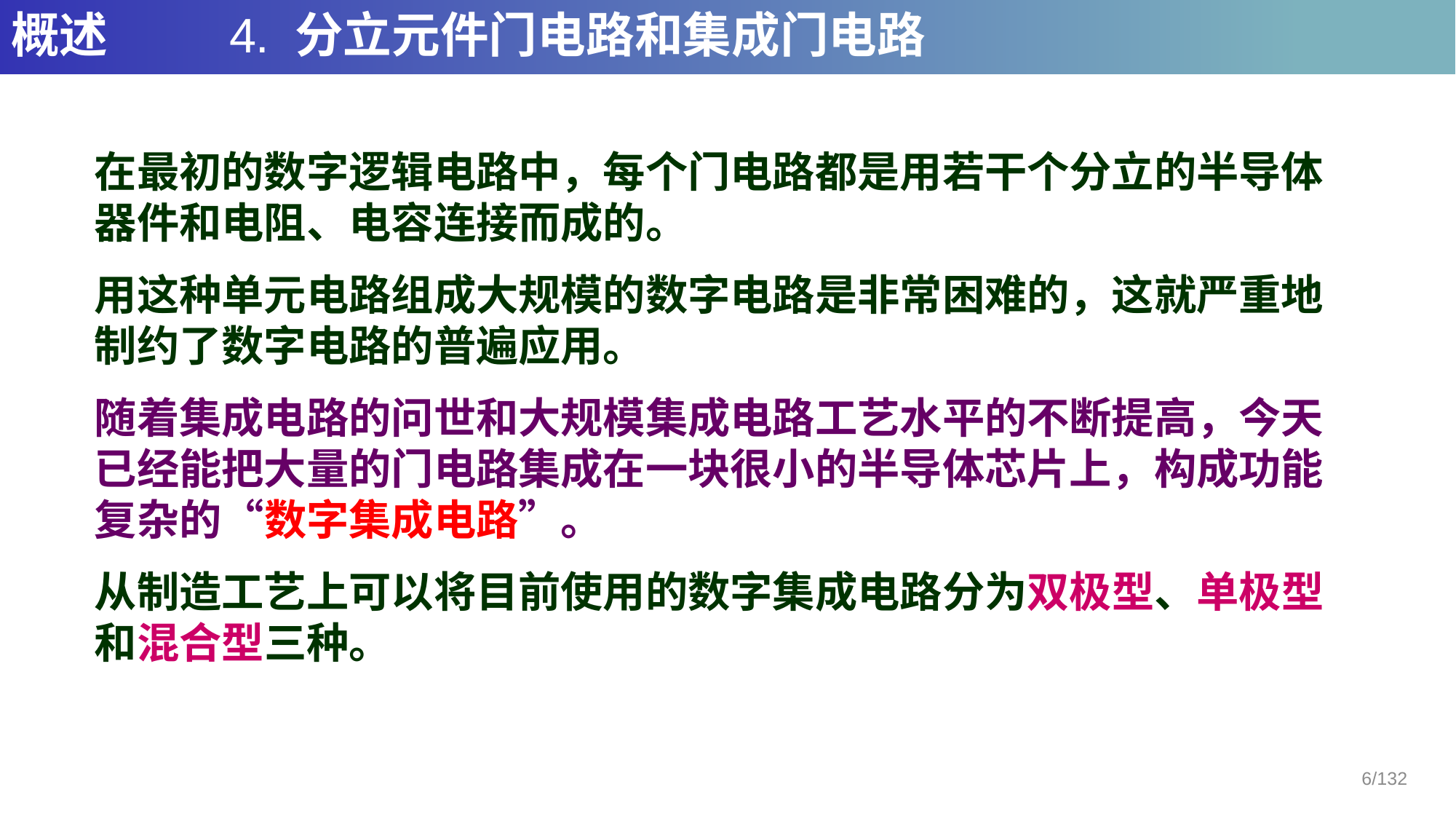

# 概述		4. 分立元件门电路和集成门电路
在最初的数字逻辑电路中，每个门电路都是用若干个分立的半导体器件和电阻、电容连接而成的。
用这种单元电路组成大规模的数字电路是非常困难的，这就严重地制约了数字电路的普遍应用。
随着集成电路的问世和大规模集成电路工艺水平的不断提高，今天已经能把大量的门电路集成在一块很小的半导体芯片上，构成功能复杂的“数字集成电路”。
从制造工艺上可以将目前使用的数字集成电路分为双极型、单极型和混合型三种。
6/132